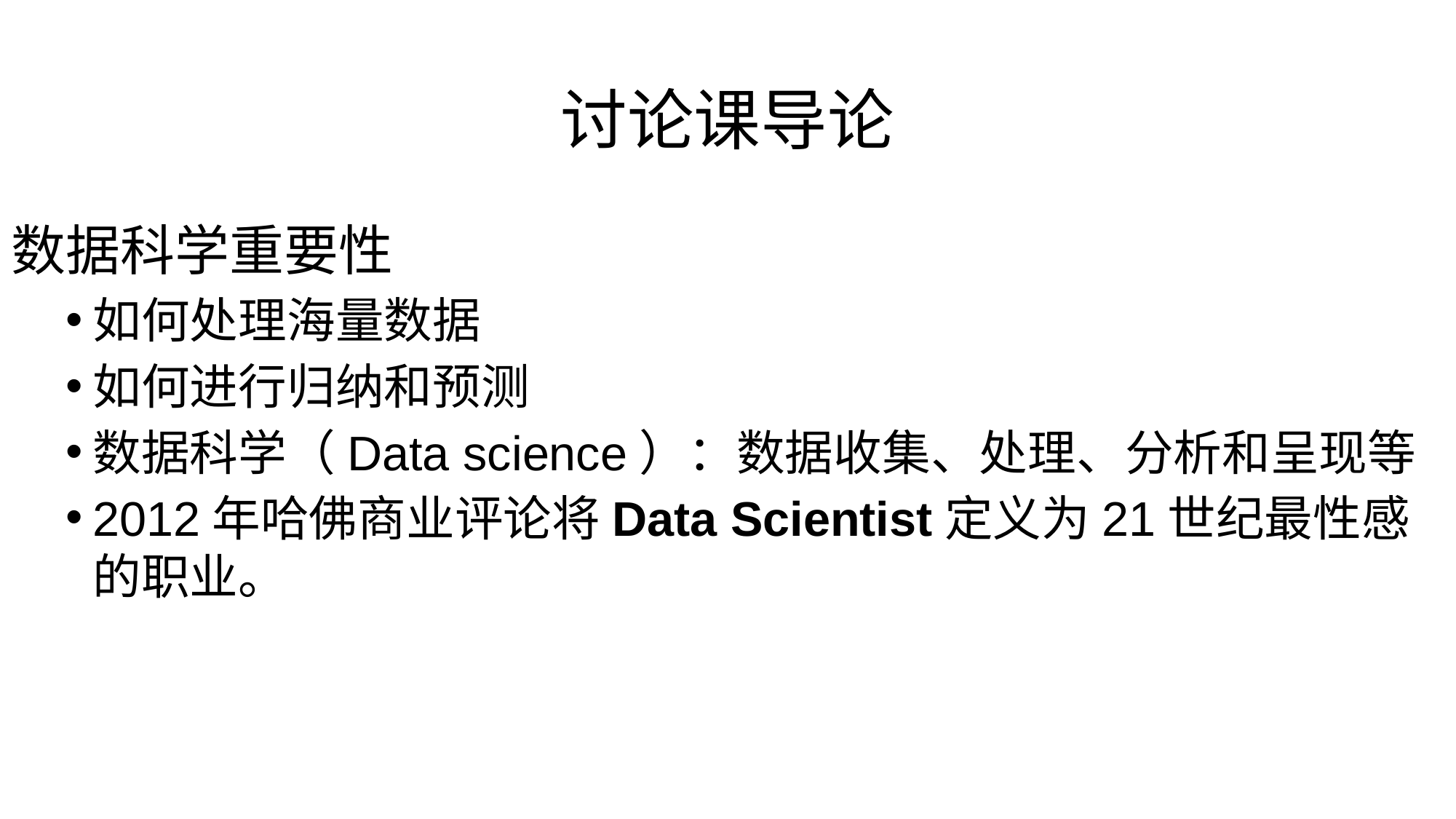

# 讨论课导论
数据科学重要性
如何处理海量数据
如何进行归纳和预测
数据科学（Data science）：数据收集、处理、分析和呈现等
2012年哈佛商业评论将Data Scientist定义为21世纪最性感的职业。